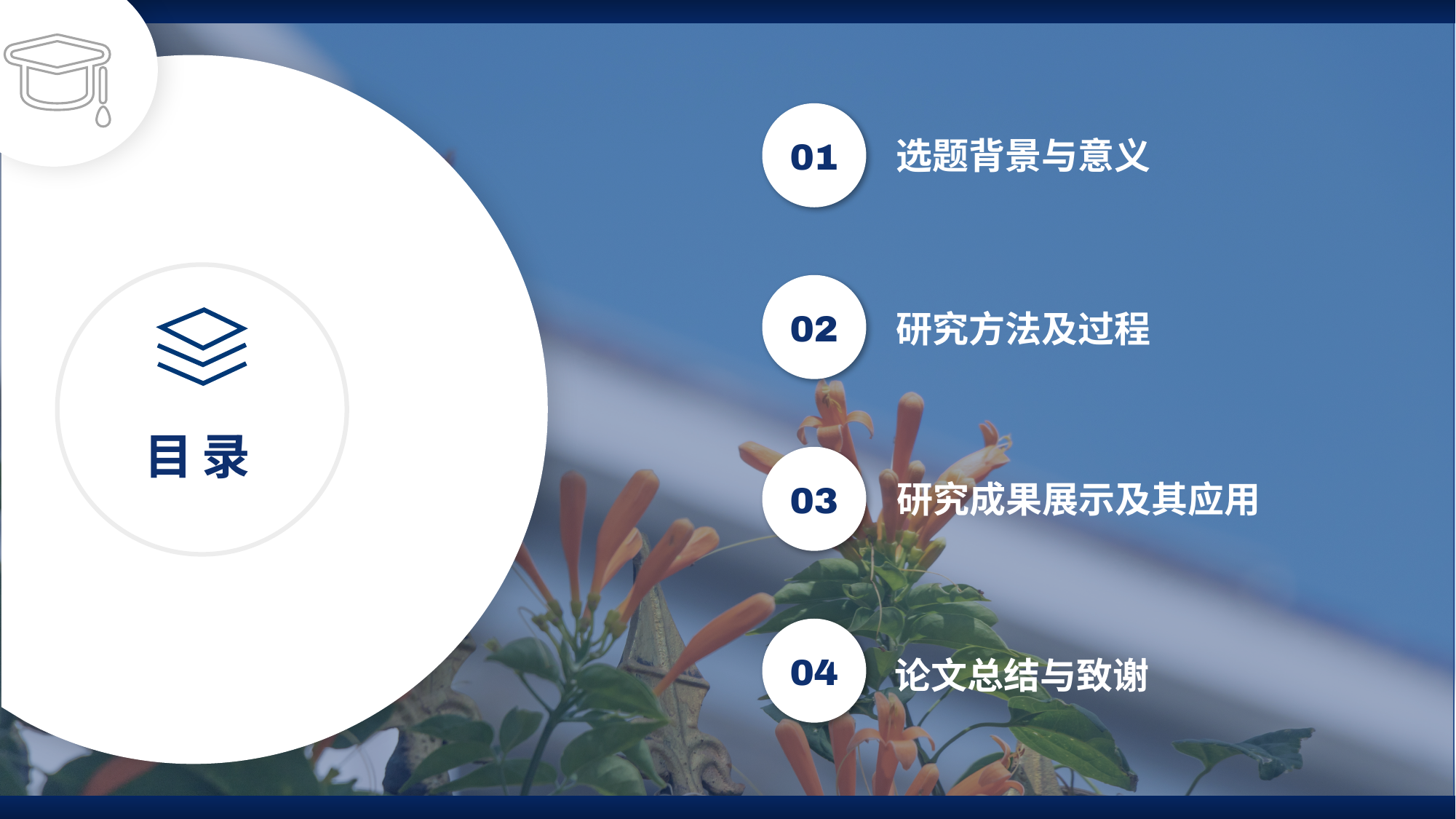

01
选题背景与意义
02
研究方法及过程
03
研究成果展示及其应用
04
论文总结与致谢